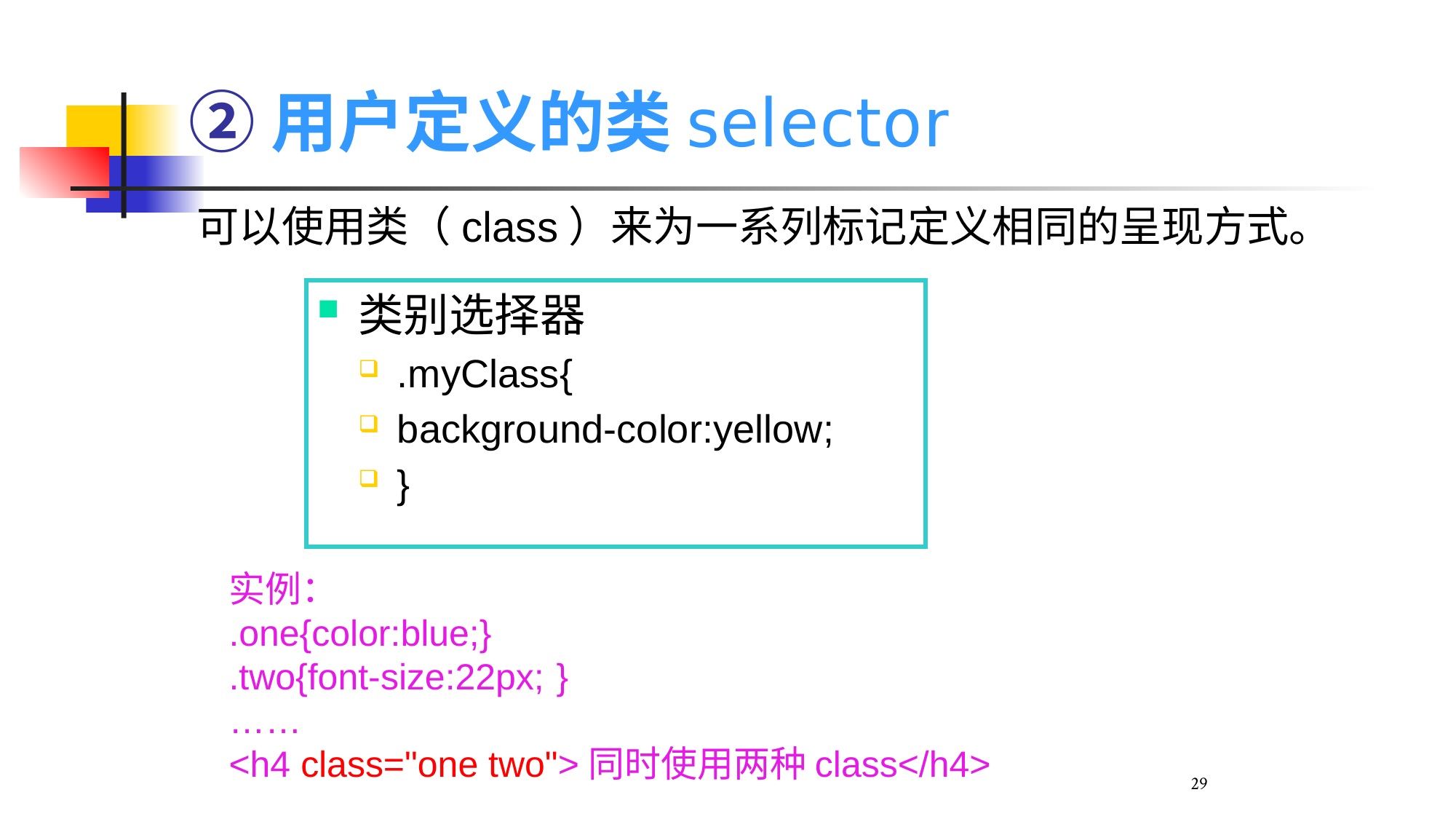

# ②用户定义的类selector
可以使用类（class）来为一系列标记定义相同的呈现方式。
类别选择器
.myClass{
background-color:yellow;
}
实例：
.one{color:blue;}
.two{font-size:22px;	}
……
<h4 class="one two">同时使用两种class</h4>
29